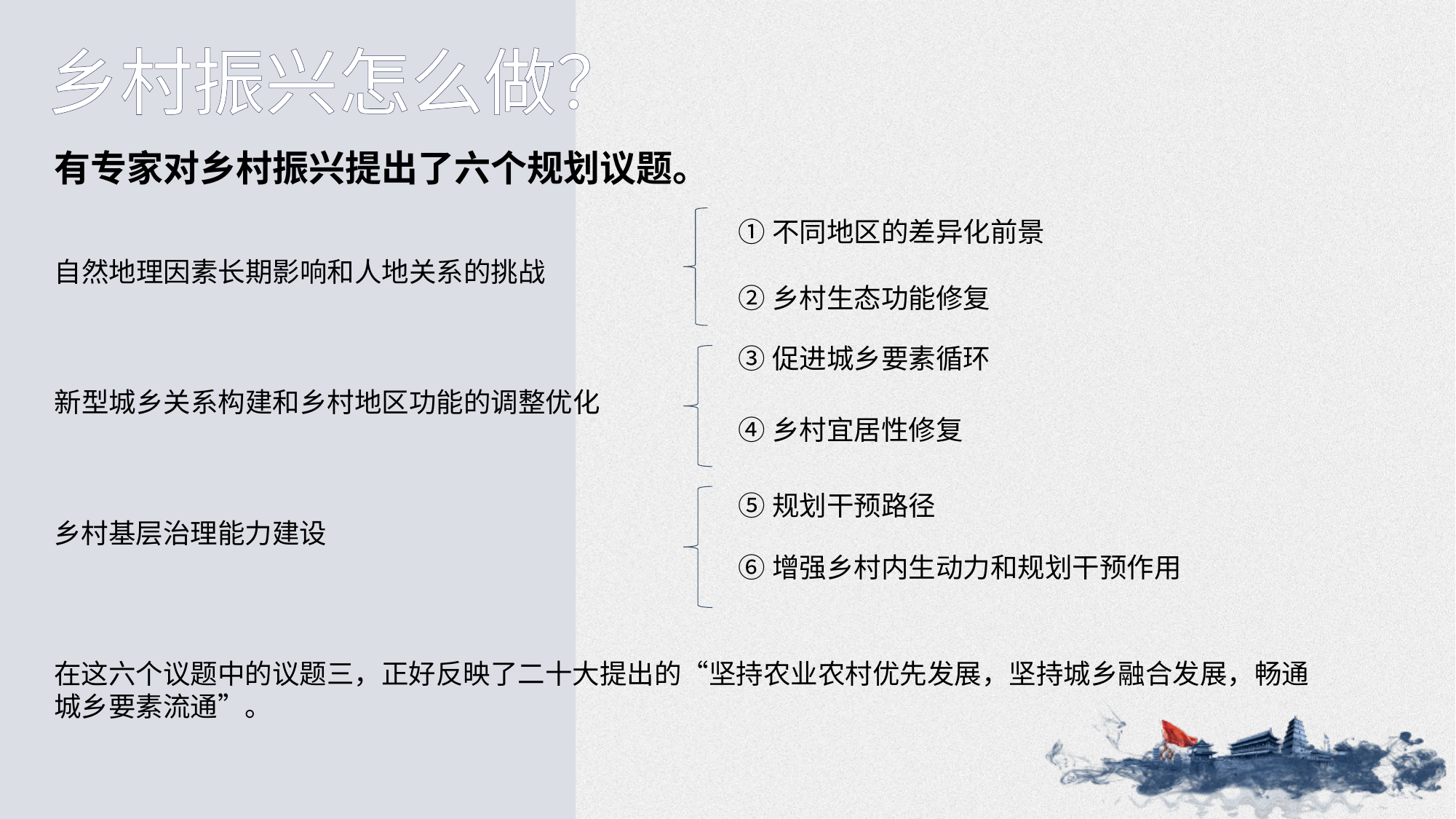

乡村振兴怎么做？
有专家对乡村振兴提出了六个规划议题。

①不同地区的差异化前景
自然地理因素长期影响和人地关系的挑战
②乡村生态功能修复
③促进城乡要素循环

新型城乡关系构建和乡村地区功能的调整优化
④乡村宜居性修复
⑤规划干预路径

乡村基层治理能力建设
⑥增强乡村内生动力和规划干预作用
在这六个议题中的议题三，正好反映了二十大提出的“坚持农业农村优先发展，坚持城乡融合发展，畅通城乡要素流通”。